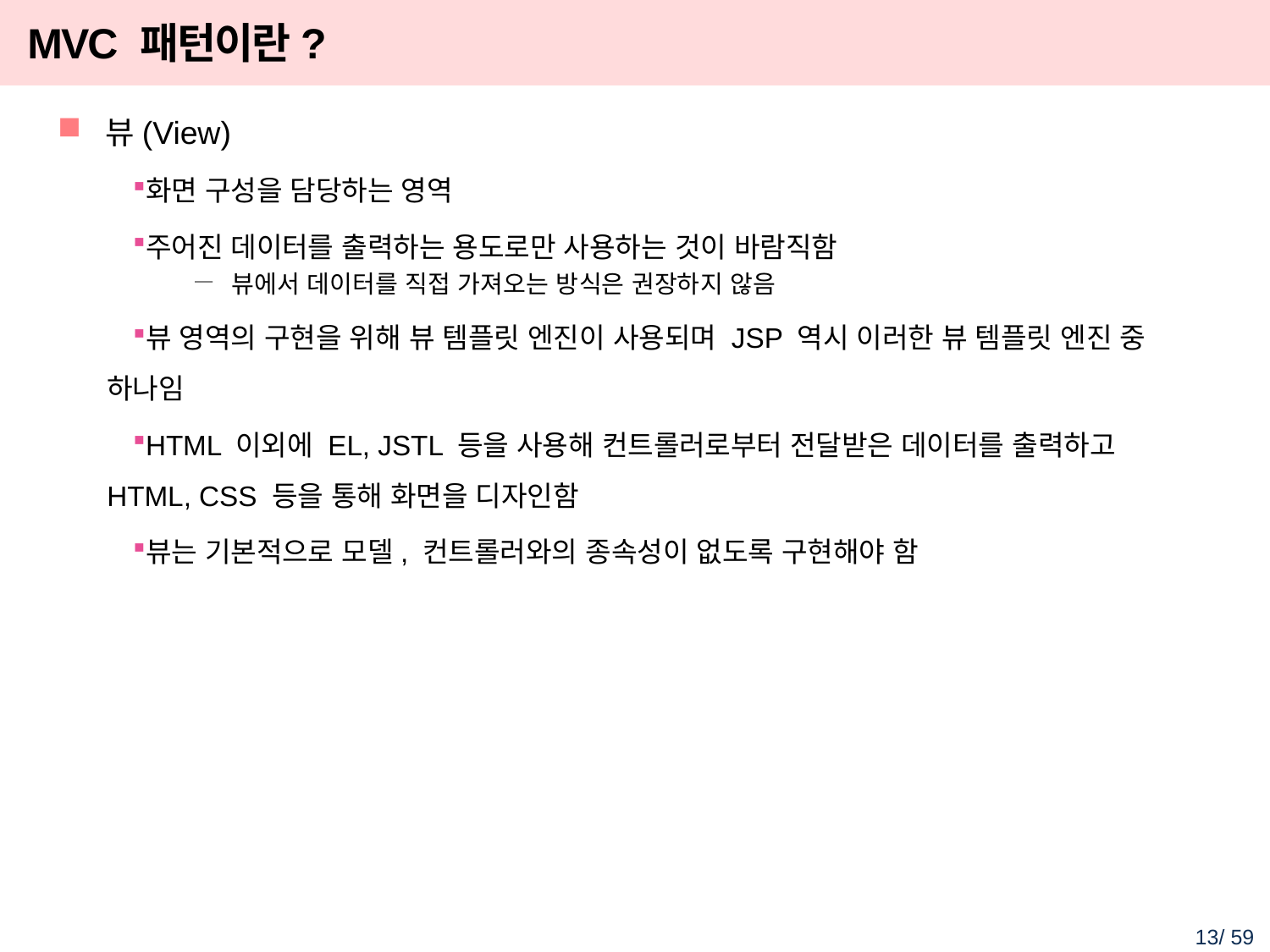

# MVC 패턴이란?
뷰(View)
화면 구성을 담당하는 영역
주어진 데이터를 출력하는 용도로만 사용하는 것이 바람직함
뷰에서 데이터를 직접 가져오는 방식은 권장하지 않음
뷰 영역의 구현을 위해 뷰 템플릿 엔진이 사용되며 JSP 역시 이러한 뷰 템플릿 엔진 중 하나임
HTML 이외에 EL, JSTL 등을 사용해 컨트롤러로부터 전달받은 데이터를 출력하고 HTML, CSS 등을 통해 화면을 디자인함
뷰는 기본적으로 모델, 컨트롤러와의 종속성이 없도록 구현해야 함